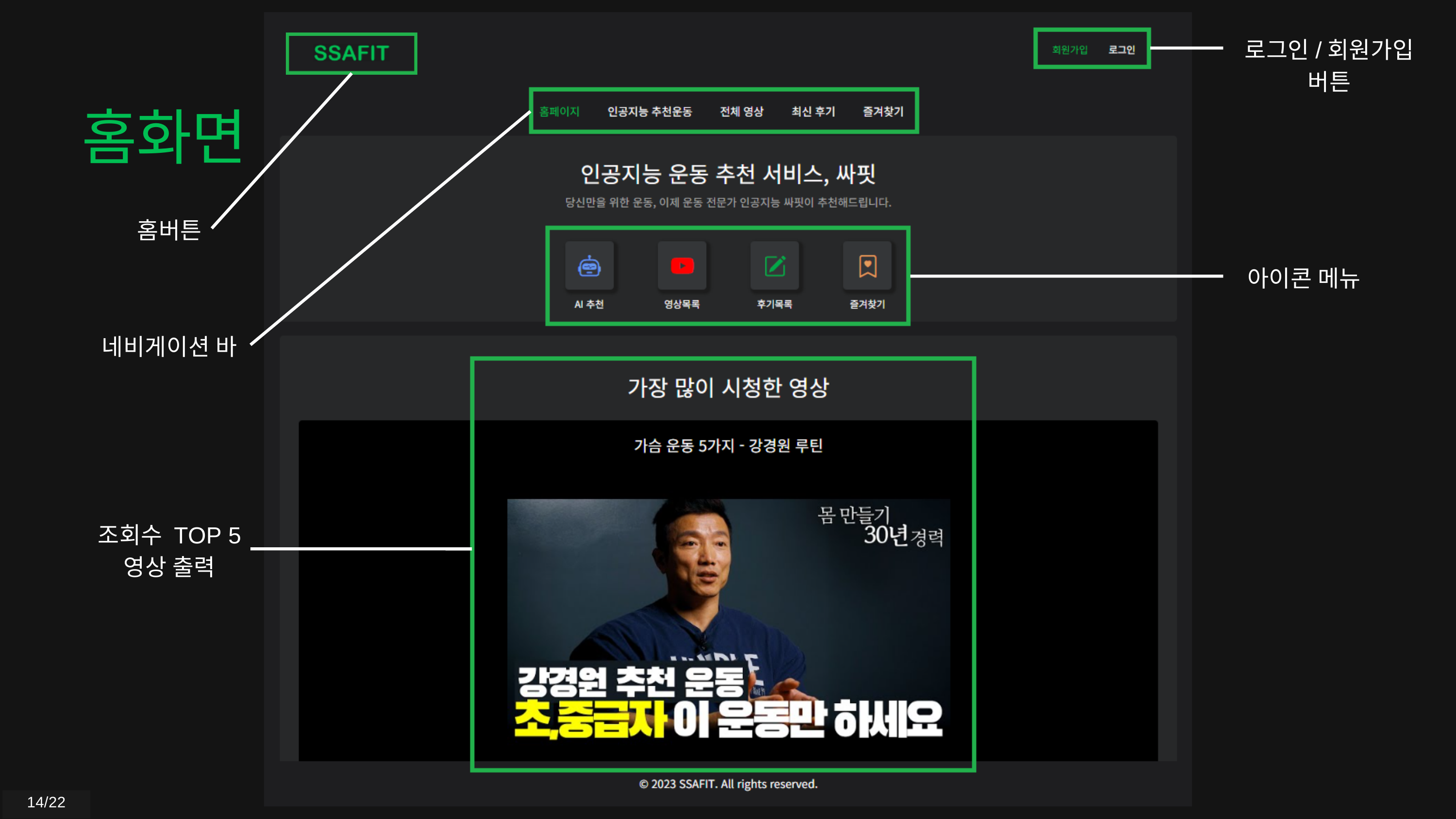

로그인/회원가입 버튼

홈화면

홈버튼
아이콘 메뉴

네비게이션 바
조회수 TOP 5
영상 출력

14/22